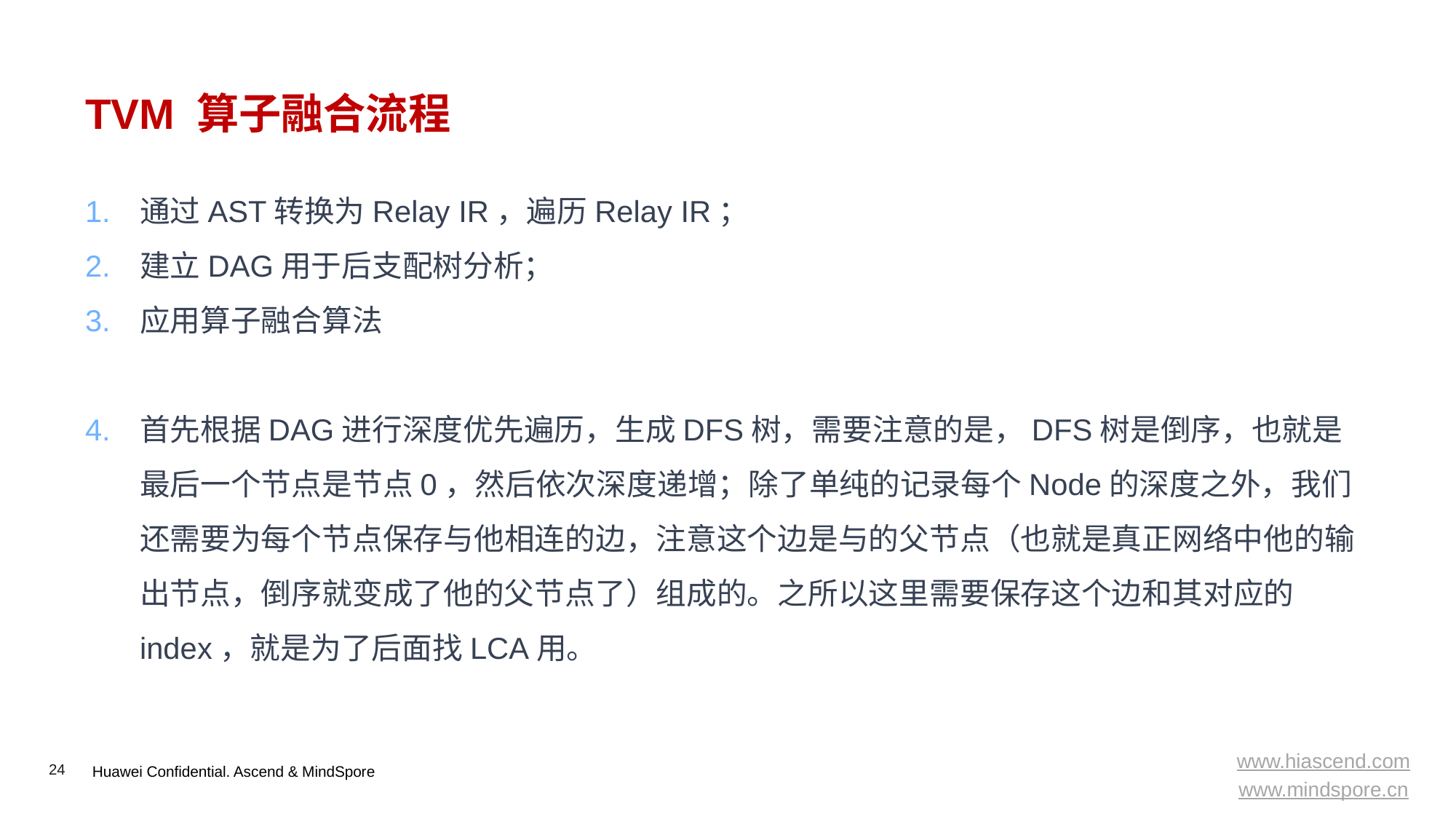

# TVM 算子融合流程
通过AST转换为Relay IR，遍历Relay IR；
建立DAG用于后支配树分析；
应用算子融合算法

首先根据DAG进行深度优先遍历，生成DFS树，需要注意的是，DFS树是倒序，也就是最后一个节点是节点0，然后依次深度递增；除了单纯的记录每个Node的深度之外，我们还需要为每个节点保存与他相连的边，注意这个边是与的父节点（也就是真正网络中他的输出节点，倒序就变成了他的父节点了）组成的。之所以这里需要保存这个边和其对应的index，就是为了后面找LCA用。